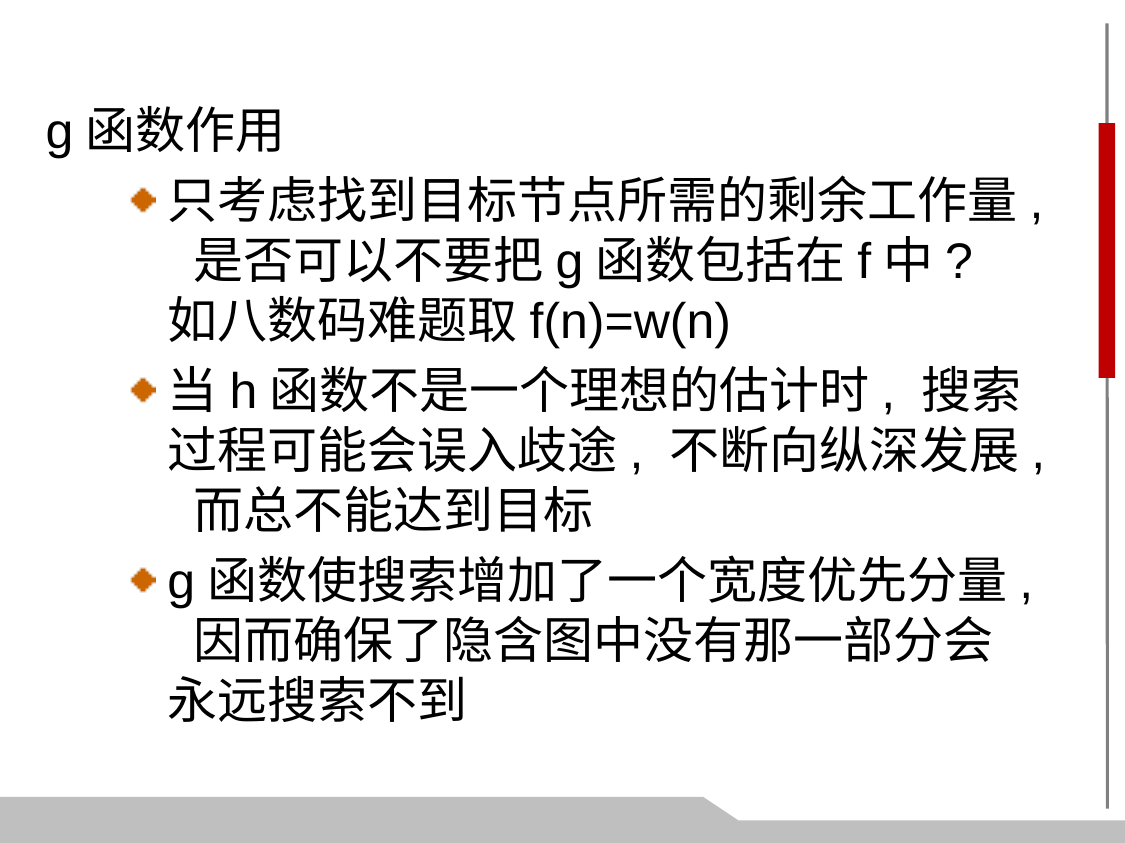

g函数作用
只考虑找到目标节点所需的剩余工作量, 是否可以不要把g函数包括在f中? 如八数码难题取f(n)=w(n)
当h函数不是一个理想的估计时, 搜索过程可能会误入歧途, 不断向纵深发展, 而总不能达到目标
g函数使搜索增加了一个宽度优先分量, 因而确保了隐含图中没有那一部分会永远搜索不到